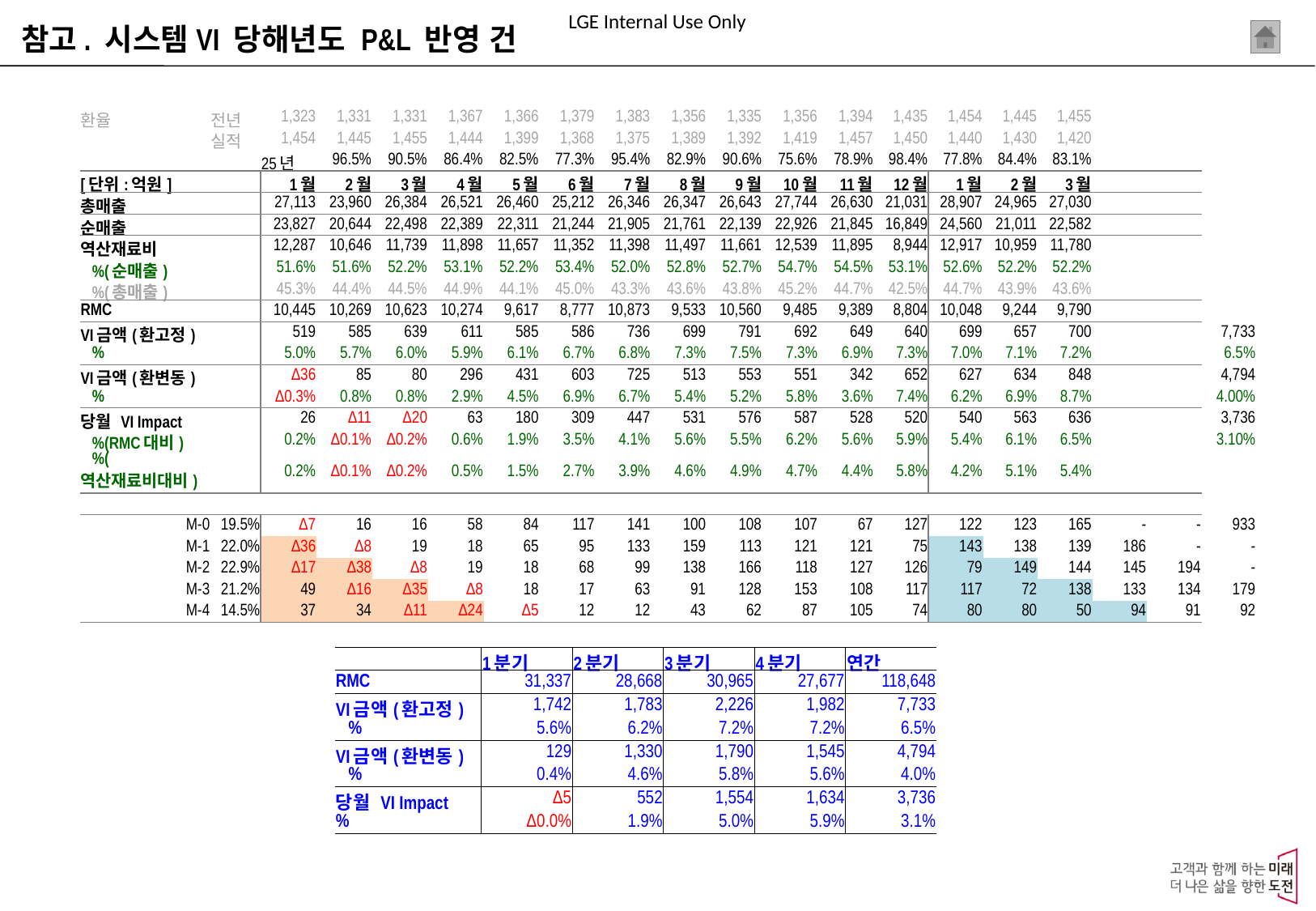

참고. 시스템VI 당해년도 P&L 반영 건

| 환율 | 전년 | 1,323 | 1,331 | 1,331 | 1,367 | 1,366 | 1,379 | 1,383 | 1,356 | 1,335 | 1,356 | 1,394 | 1,435 | 1,454 | 1,445 | 1,455 |  |  |  |
| --- | --- | --- | --- | --- | --- | --- | --- | --- | --- | --- | --- | --- | --- | --- | --- | --- | --- | --- | --- |
|  | 실적 | 1,454 | 1,445 | 1,455 | 1,444 | 1,399 | 1,368 | 1,375 | 1,389 | 1,392 | 1,419 | 1,457 | 1,450 | 1,440 | 1,430 | 1,420 |  |  |  |
|  |  | 25년 | 96.5% | 90.5% | 86.4% | 82.5% | 77.3% | 95.4% | 82.9% | 90.6% | 75.6% | 78.9% | 98.4% | 77.8% | 84.4% | 83.1% |  |  |  |
| [단위:억원] |  | 1월 | 2월 | 3월 | 4월 | 5월 | 6월 | 7월 | 8월 | 9월 | 10월 | 11월 | 12월 | 1월 | 2월 | 3월 |  |  |  |
| 총매출 |  | 27,113 | 23,960 | 26,384 | 26,521 | 26,460 | 25,212 | 26,346 | 26,347 | 26,643 | 27,744 | 26,630 | 21,031 | 28,907 | 24,965 | 27,030 |  |  |  |
| 순매출 |  | 23,827 | 20,644 | 22,498 | 22,389 | 22,311 | 21,244 | 21,905 | 21,761 | 22,139 | 22,926 | 21,845 | 16,849 | 24,560 | 21,011 | 22,582 |  |  |  |
| 역산재료비 |  | 12,287 | 10,646 | 11,739 | 11,898 | 11,657 | 11,352 | 11,398 | 11,497 | 11,661 | 12,539 | 11,895 | 8,944 | 12,917 | 10,959 | 11,780 |  |  |  |
| %(순매출) |  | 51.6% | 51.6% | 52.2% | 53.1% | 52.2% | 53.4% | 52.0% | 52.8% | 52.7% | 54.7% | 54.5% | 53.1% | 52.6% | 52.2% | 52.2% |  |  |  |
| %(총매출) |  | 45.3% | 44.4% | 44.5% | 44.9% | 44.1% | 45.0% | 43.3% | 43.6% | 43.8% | 45.2% | 44.7% | 42.5% | 44.7% | 43.9% | 43.6% |  |  |  |
| RMC |  | 10,445 | 10,269 | 10,623 | 10,274 | 9,617 | 8,777 | 10,873 | 9,533 | 10,560 | 9,485 | 9,389 | 8,804 | 10,048 | 9,244 | 9,790 |  |  |  |
| VI금액(환고정) |  | 519 | 585 | 639 | 611 | 585 | 586 | 736 | 699 | 791 | 692 | 649 | 640 | 699 | 657 | 700 |  |  | 7,733 |
| % |  | 5.0% | 5.7% | 6.0% | 5.9% | 6.1% | 6.7% | 6.8% | 7.3% | 7.5% | 7.3% | 6.9% | 7.3% | 7.0% | 7.1% | 7.2% |  |  | 6.5% |
| VI금액(환변동) |  | Δ36 | 85 | 80 | 296 | 431 | 603 | 725 | 513 | 553 | 551 | 342 | 652 | 627 | 634 | 848 |  |  | 4,794 |
| % |  | Δ0.3% | 0.8% | 0.8% | 2.9% | 4.5% | 6.9% | 6.7% | 5.4% | 5.2% | 5.8% | 3.6% | 7.4% | 6.2% | 6.9% | 8.7% |  |  | 4.00% |
| 당월 VI Impact |  | 26 | Δ11 | Δ20 | 63 | 180 | 309 | 447 | 531 | 576 | 587 | 528 | 520 | 540 | 563 | 636 |  |  | 3,736 |
| %(RMC대비) |  | 0.2% | Δ0.1% | Δ0.2% | 0.6% | 1.9% | 3.5% | 4.1% | 5.6% | 5.5% | 6.2% | 5.6% | 5.9% | 5.4% | 6.1% | 6.5% |  |  | 3.10% |
| %(역산재료비대비) |  | 0.2% | Δ0.1% | Δ0.2% | 0.5% | 1.5% | 2.7% | 3.9% | 4.6% | 4.9% | 4.7% | 4.4% | 5.8% | 4.2% | 5.1% | 5.4% |  |  |  |
|  |  |  |  |  |  |  |  |  |  |  |  |  |  |  |  |  |  |  |  |
| M-0 | 19.5% | Δ7 | 16 | 16 | 58 | 84 | 117 | 141 | 100 | 108 | 107 | 67 | 127 | 122 | 123 | 165 | - | - | 933 |
| M-1 | 22.0% | Δ36 | Δ8 | 19 | 18 | 65 | 95 | 133 | 159 | 113 | 121 | 121 | 75 | 143 | 138 | 139 | 186 | - | - |
| M-2 | 22.9% | Δ17 | Δ38 | Δ8 | 19 | 18 | 68 | 99 | 138 | 166 | 118 | 127 | 126 | 79 | 149 | 144 | 145 | 194 | - |
| M-3 | 21.2% | 49 | Δ16 | Δ35 | Δ8 | 18 | 17 | 63 | 91 | 128 | 153 | 108 | 117 | 117 | 72 | 138 | 133 | 134 | 179 |
| M-4 | 14.5% | 37 | 34 | Δ11 | Δ24 | Δ5 | 12 | 12 | 43 | 62 | 87 | 105 | 74 | 80 | 80 | 50 | 94 | 91 | 92 |
|  | 1분기 | 2분기 | 3분기 | 4분기 | 연간 |
| --- | --- | --- | --- | --- | --- |
| RMC | 31,337 | 28,668 | 30,965 | 27,677 | 118,648 |
| VI금액(환고정) | 1,742 | 1,783 | 2,226 | 1,982 | 7,733 |
| % | 5.6% | 6.2% | 7.2% | 7.2% | 6.5% |
| VI금액(환변동) | 129 | 1,330 | 1,790 | 1,545 | 4,794 |
| % | 0.4% | 4.6% | 5.8% | 5.6% | 4.0% |
| 당월 VI Impact | Δ5 | 552 | 1,554 | 1,634 | 3,736 |
| % | Δ0.0% | 1.9% | 5.0% | 5.9% | 3.1% |